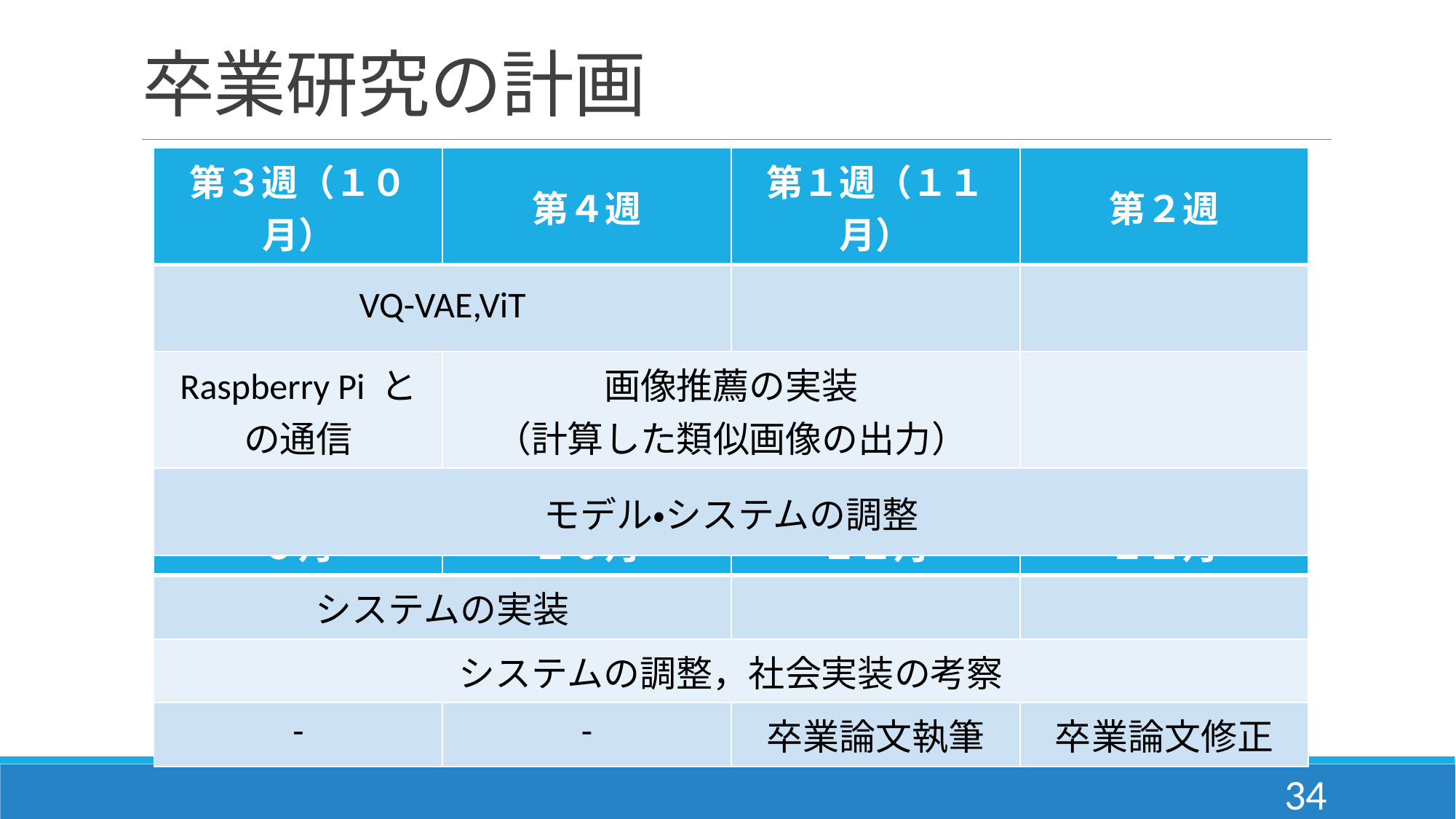

# 卒業研究の計画
| 第３週（１０月） | 第４週 | 第１週（１１月） | 第２週 |
| --- | --- | --- | --- |
| VQ-VAE,ViT |  |  |  |
| Raspberry Pi との通信 | 画像推薦の実装 （計算した類似画像の出力） |  |  |
| モデル・システムの調整 | - |  |  |
| ９月 | １０月 | １１月 | １２月 |
| --- | --- | --- | --- |
| システムの実装 |  |  |  |
| システムの調整，社会実装の考察 |  |  |  |
| - | - | 卒業論文執筆 | 卒業論文修正 |
34